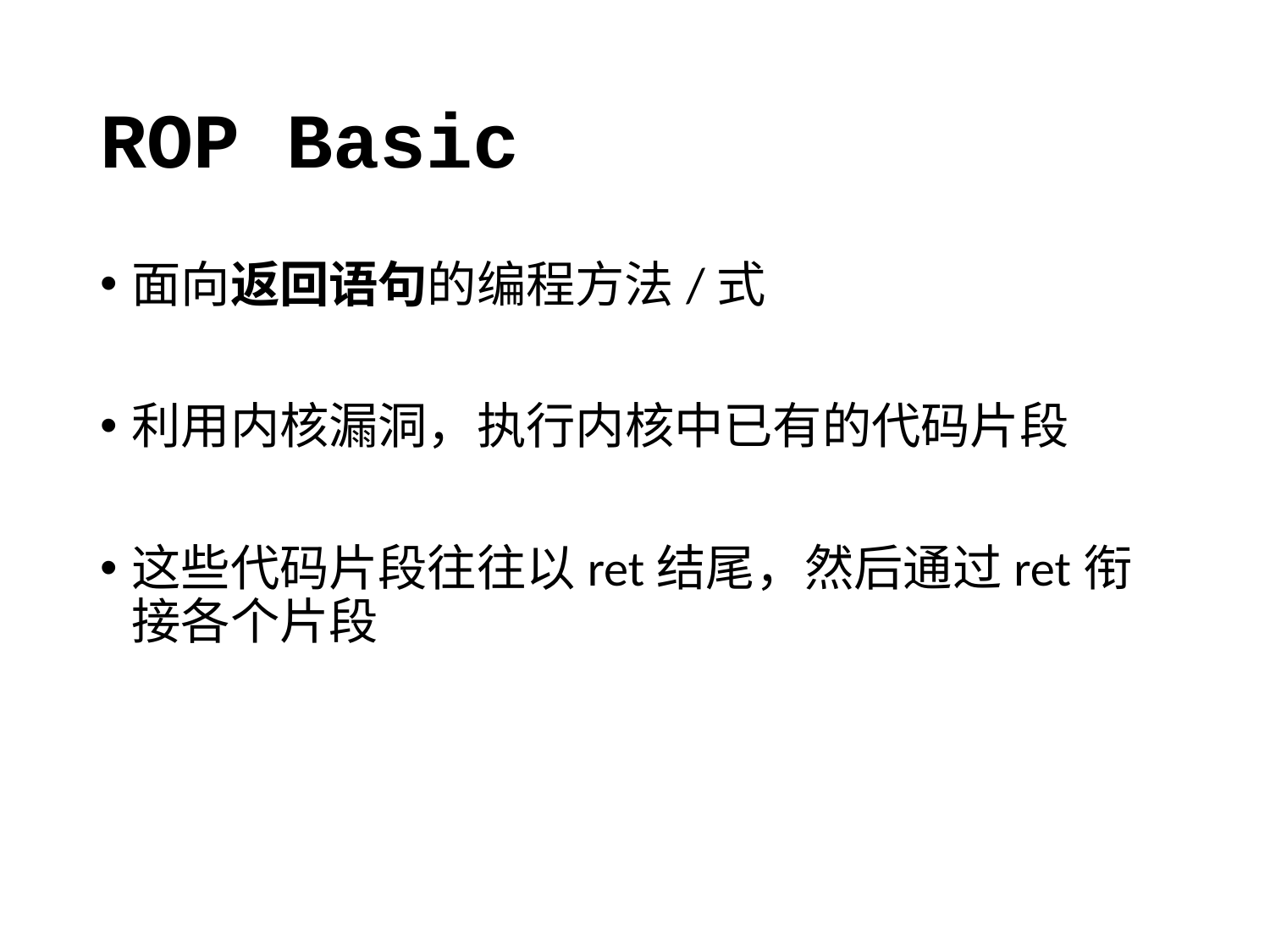

# ROP Basic
面向返回语句的编程方法/式

利用内核漏洞，执行内核中已有的代码片段

这些代码片段往往以ret结尾，然后通过ret衔接各个片段